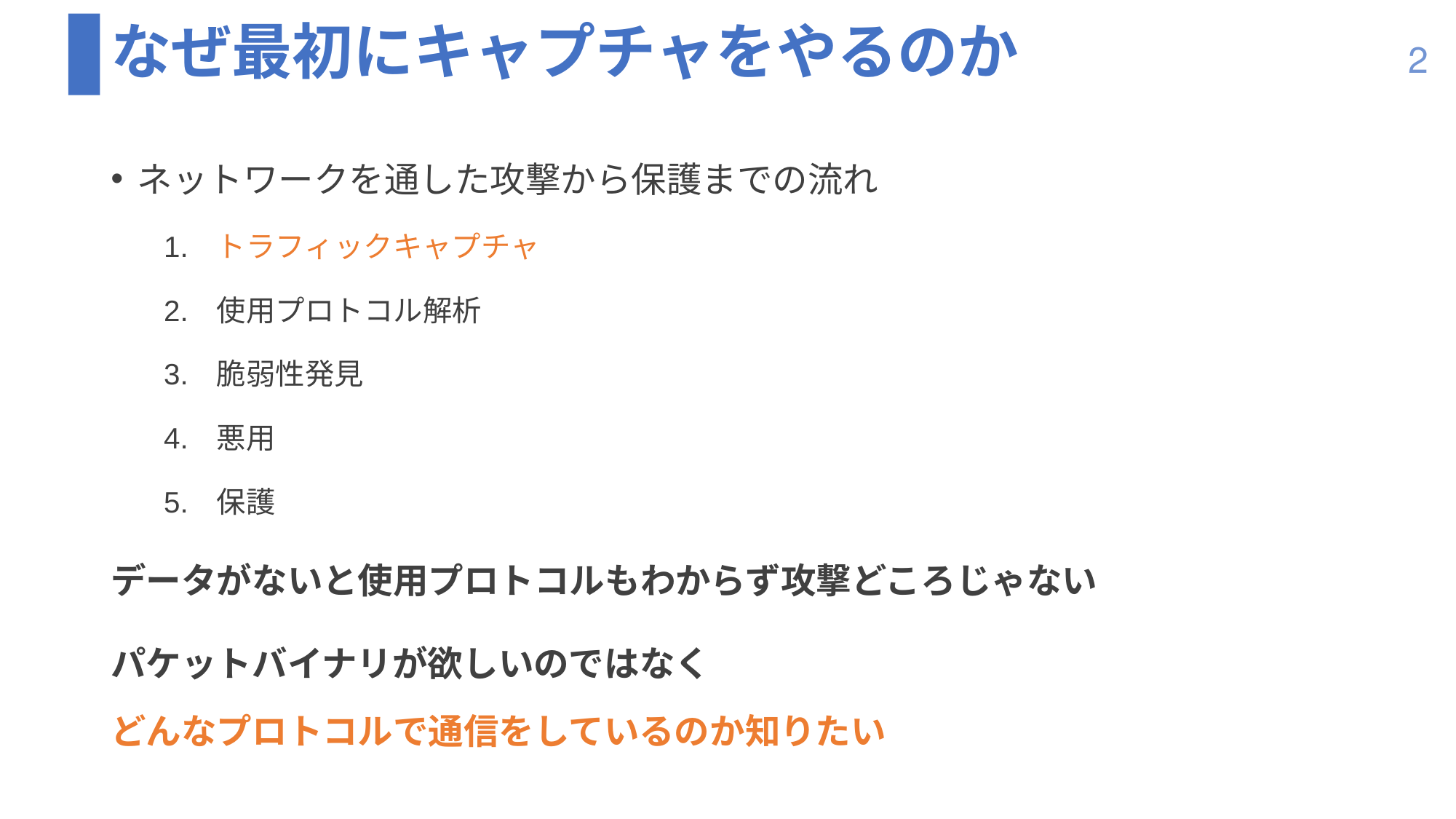

# なぜ最初にキャプチャをやるのか
2
ネットワークを通した攻撃から保護までの流れ
トラフィックキャプチャ
使用プロトコル解析
脆弱性発見
悪用
保護
データがないと使用プロトコルもわからず攻撃どころじゃない
パケットバイナリが欲しいのではなく
どんなプロトコルで通信をしているのか知りたい